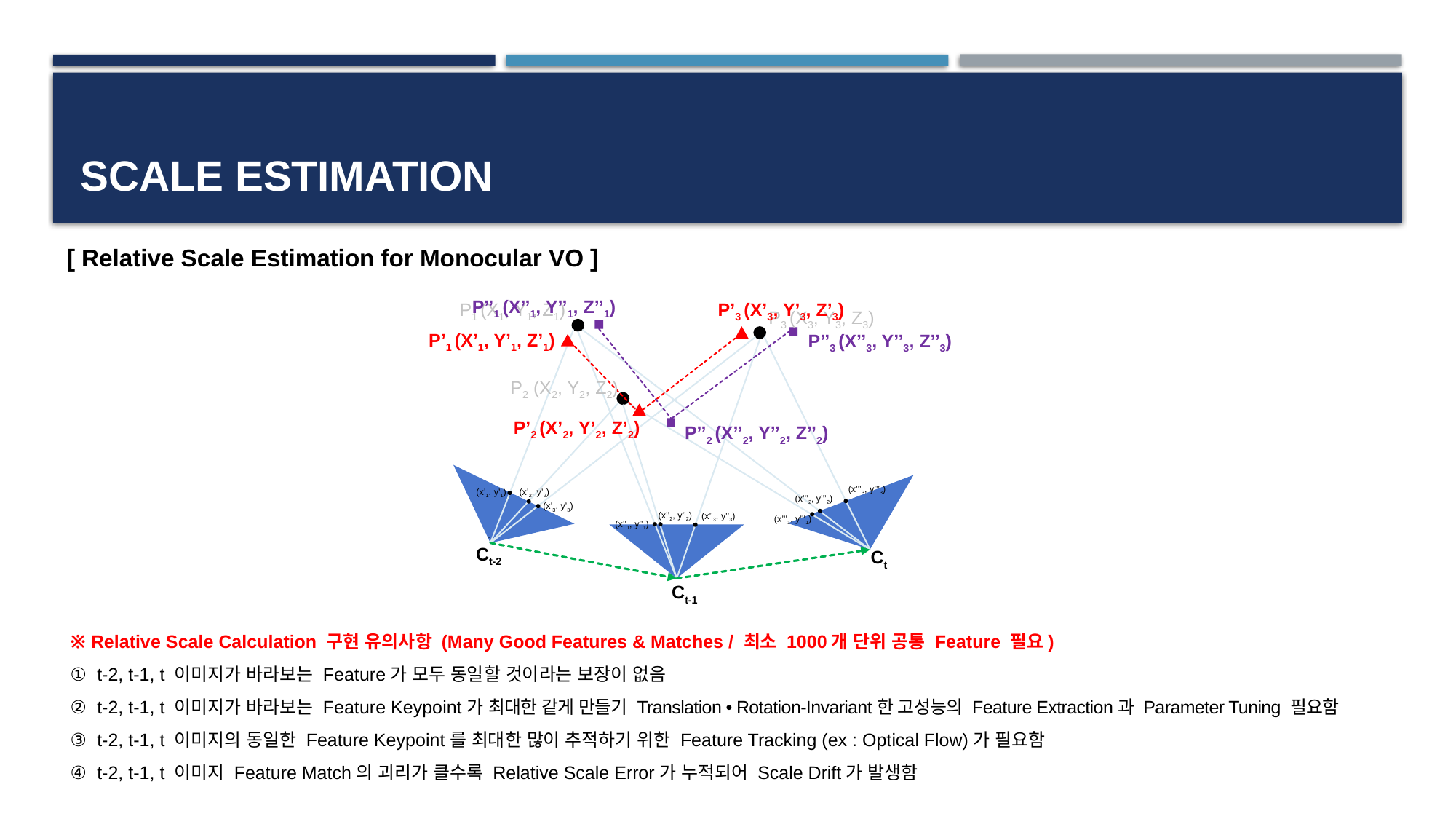

# Scale Estimation
[ Relative Scale Estimation for Monocular VO ]
P’’1 (X’’1, Y’’1, Z’’1)
P’3 (X’3, Y’3, Z’3)
P1 (X1, Y1, Z1)
P3 (X3, Y3, Z3)

P’1 (X’1, Y’1, Z’1)
P’’3 (X’’3, Y’’3, Z’’3)

P2 (X2, Y2, Z2)

P’2 (X’2, Y’2, Z’2)
P’’2 (X’’2, Y’’2, Z’’2)

(x’’’3, y’’’3)
(x’1, y’1)
(x’2, y’2)
(x’’’2, y’’’2)

(x’3, y’3)

(x’’2, y’’2)
(x’’3, y’’3)
(x’’’1, y’’’1)

(x’’1, y’’1)

Ct-2
Ct
Ct-1
※ Relative Scale Calculation 구현 유의사항 (Many Good Features & Matches / 최소 1000개 단위 공통 Feature 필요)
 t-2, t-1, t 이미지가 바라보는 Feature가 모두 동일할 것이라는 보장이 없음
 t-2, t-1, t 이미지가 바라보는 Feature Keypoint가 최대한 같게 만들기 Translation • Rotation-Invariant한 고성능의 Feature Extraction과 Parameter Tuning 필요함
 t-2, t-1, t 이미지의 동일한 Feature Keypoint를 최대한 많이 추적하기 위한 Feature Tracking (ex : Optical Flow)가 필요함
 t-2, t-1, t 이미지 Feature Match의 괴리가 클수록 Relative Scale Error가 누적되어 Scale Drift가 발생함